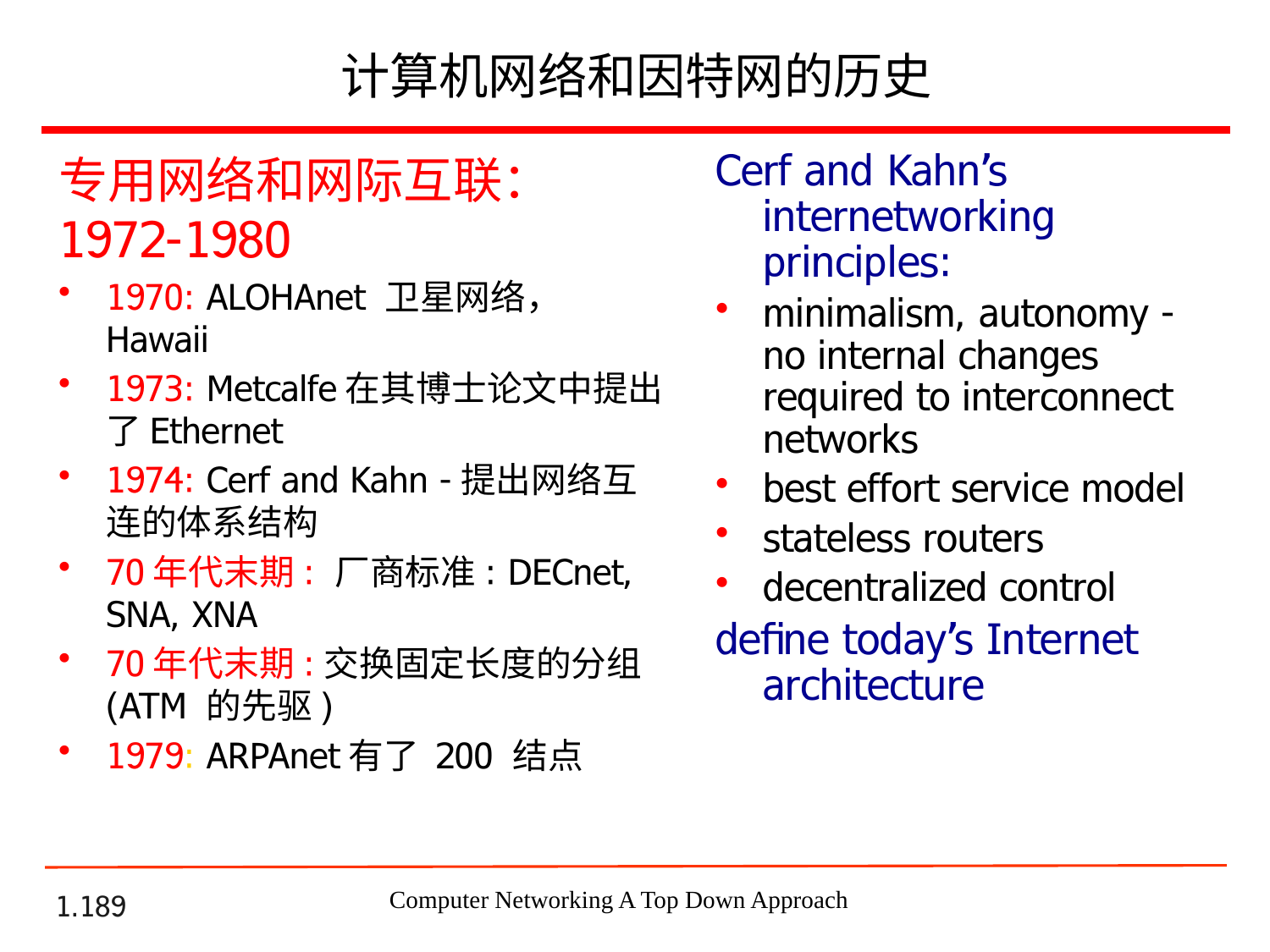

# 计算机网络和因特网的历史
专用网络和网际互联：1972-1980
1970: ALOHAnet 卫星网络， Hawaii
1973: Metcalfe在其博士论文中提出了Ethernet
1974: Cerf and Kahn -提出网络互连的体系结构
70年代末期: 厂商标准: DECnet, SNA, XNA
70年代末期:交换固定长度的分组 (ATM 的先驱)
1979: ARPAnet有了 200 结点

Cerf and Kahn’s internetworking principles:
minimalism, autonomy - no internal changes required to interconnect networks
best effort service model
stateless routers
decentralized control
define today’s Internet architecture